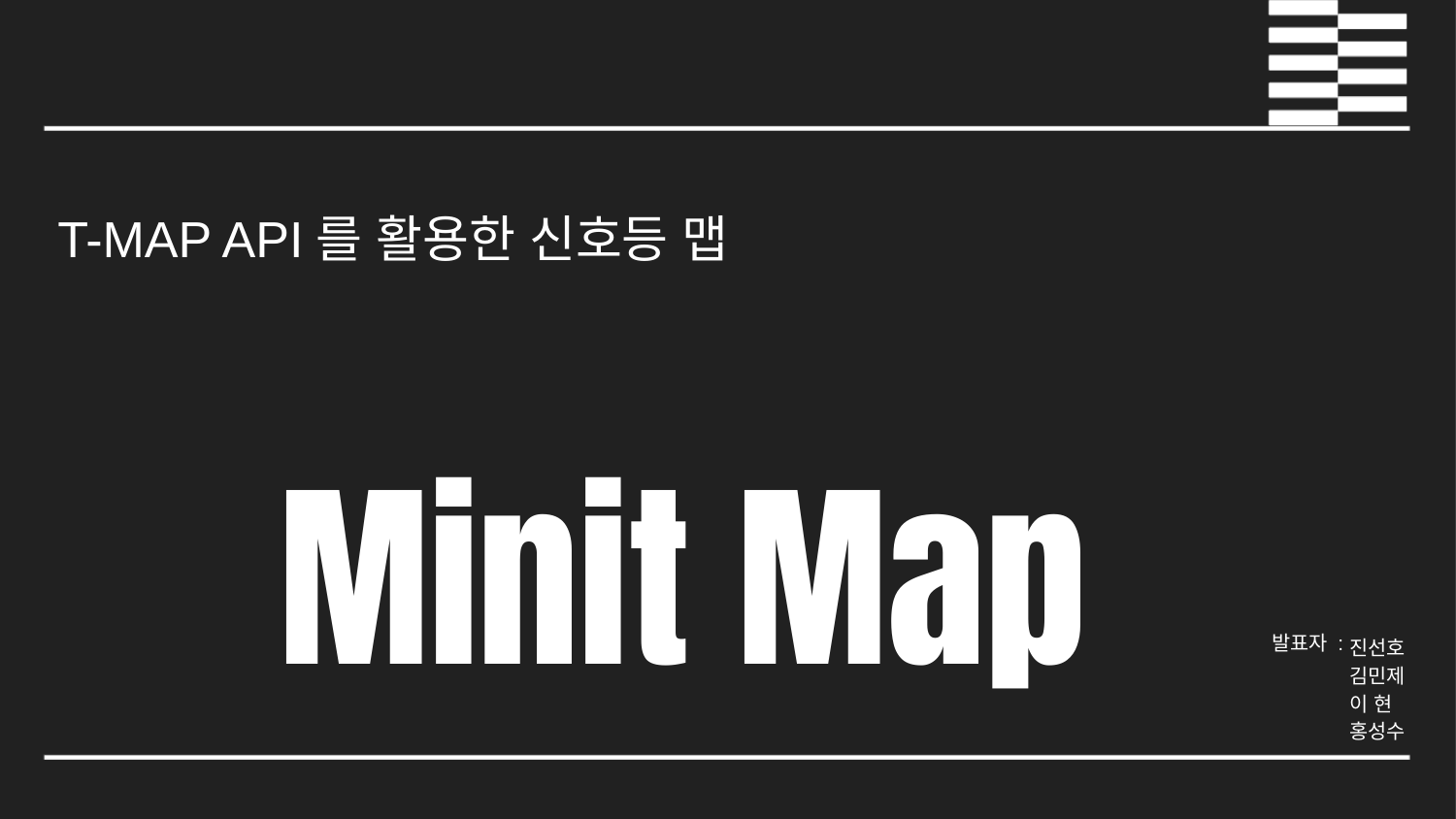

T-MAP API를 활용한 신호등 맵
Minit Map
발표자 :

진선호
김민제
이 현
홍성수